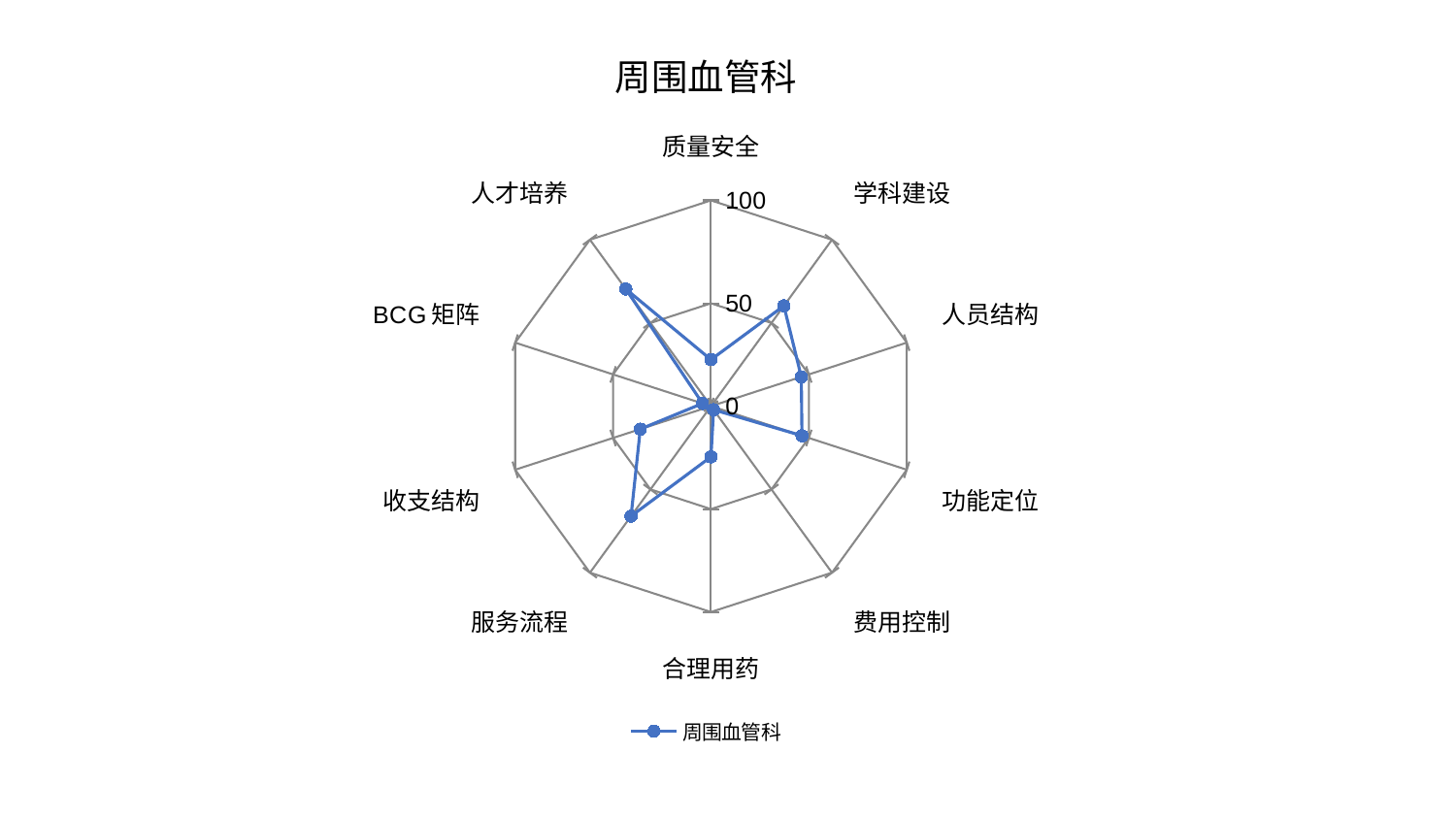

### Chart: 周围血管科

| Category | 周围血管科 |
|---|---|
| 质量安全 | 22.609000421838456 |
| 学科建设 | 60.28182430112331 |
| 人员结构 | 46.14736633590791 |
| 功能定位 | 46.483899284152706 |
| 费用控制 | 2.159200131516481 |
| 合理用药 | 24.62753116315477 |
| 服务流程 | 66.05026334595824 |
| 收支结构 | 36.10480857386497 |
| BCG矩阵 | 4.314160693810807 |
| 人才培养 | 70.35868287339586 |
116